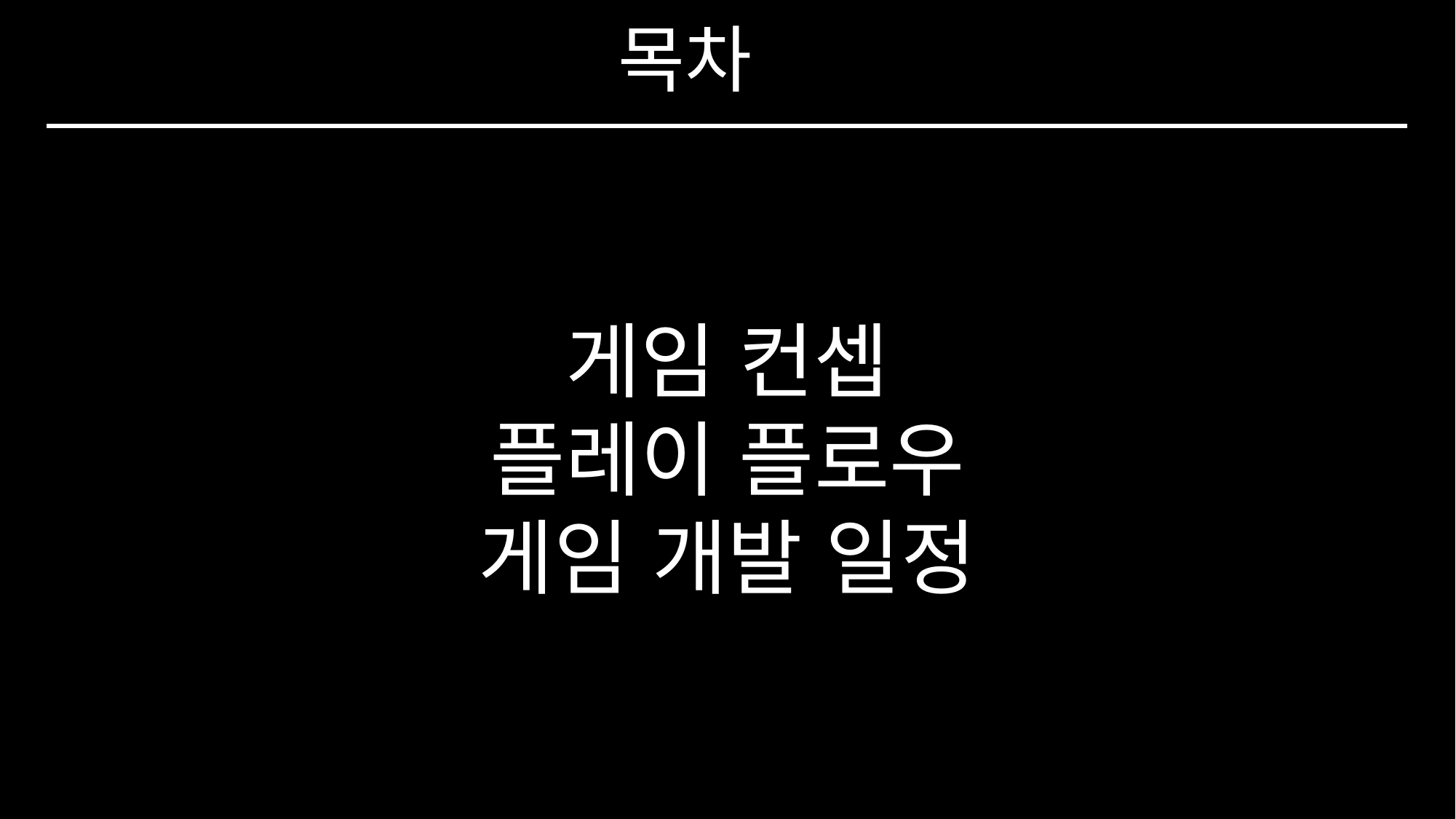

목차
게임 컨셉
플레이 플로우
게임 개발 일정